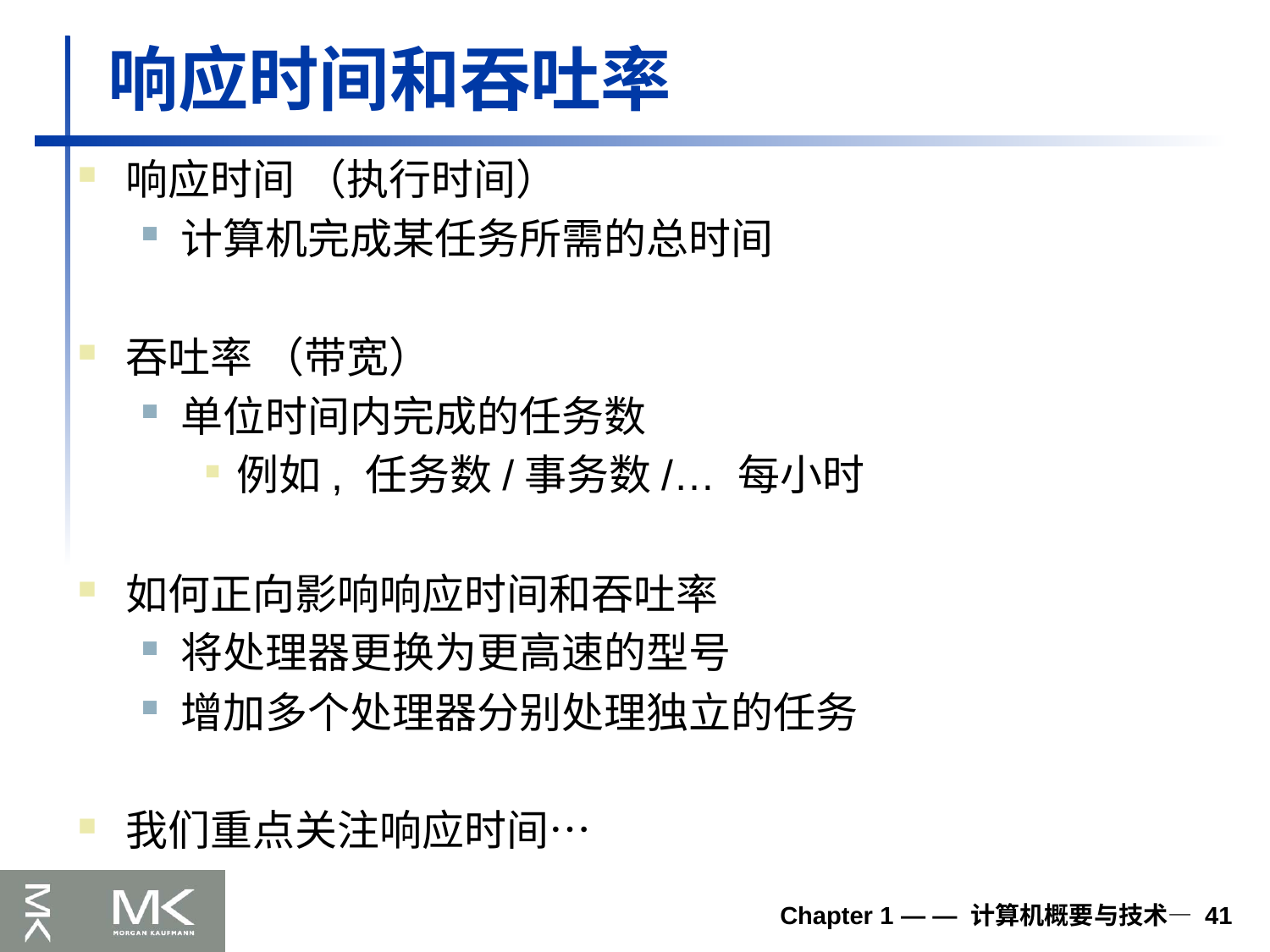

# 响应时间和吞吐率
响应时间 （执行时间）
计算机完成某任务所需的总时间

吞吐率 （带宽）
单位时间内完成的任务数
例如, 任务数/事务数/… 每小时

如何正向影响响应时间和吞吐率
将处理器更换为更高速的型号
增加多个处理器分别处理独立的任务

我们重点关注响应时间…
Chapter 1 — — 计算机概要与技术— 41